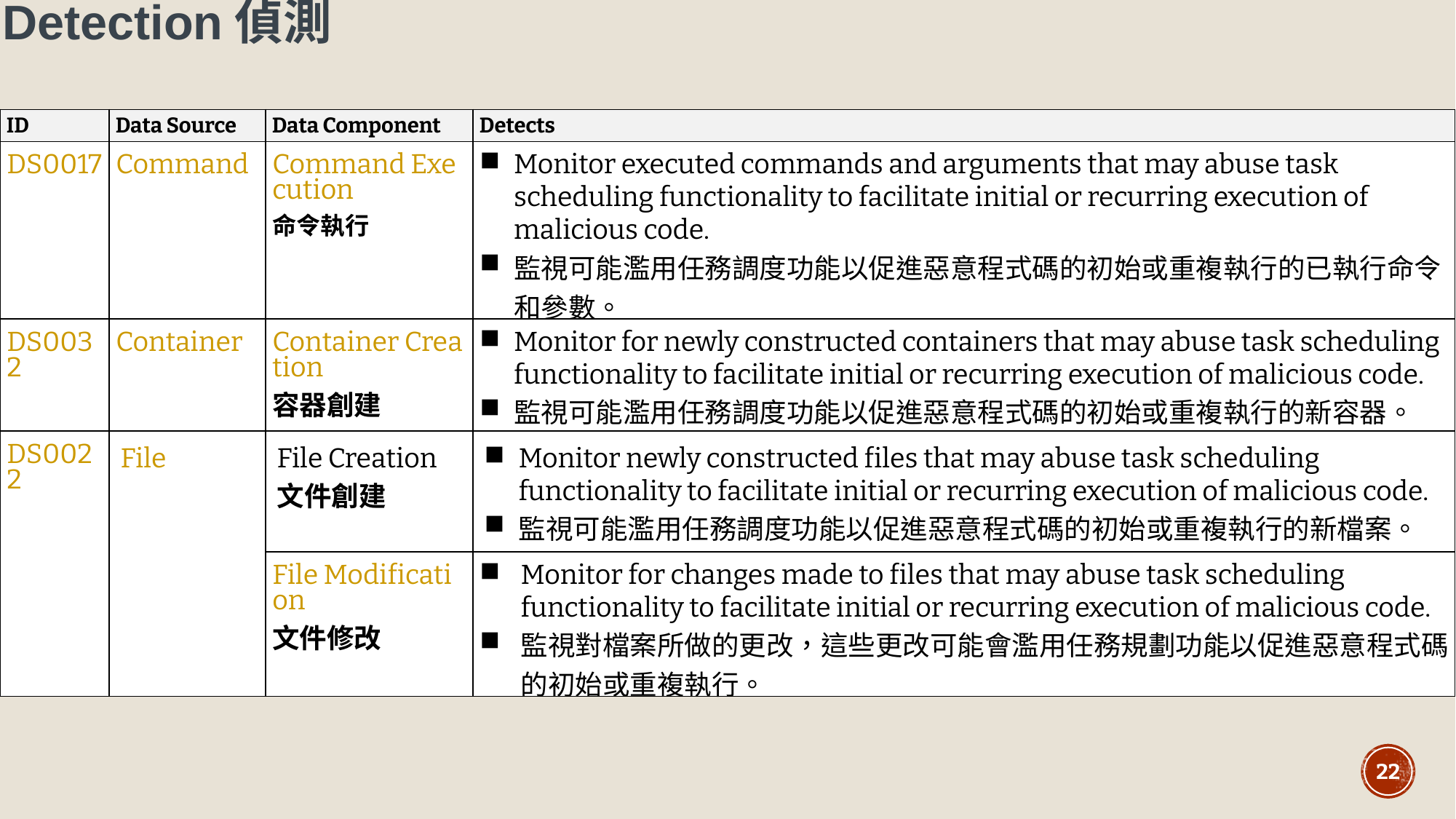

Detection偵測
| ID | Data Source | Data Component | Detects |
| --- | --- | --- | --- |
| DS0017 | Command | Command Execution 命令執行 | Monitor executed commands and arguments that may abuse task scheduling functionality to facilitate initial or recurring execution of malicious code. 監視可能濫用任務調度功能以促進惡意程式碼的初始或重複執行的已執行命令和參數。 |
| DS0032 | Container | Container Creation 容器創建 | Monitor for newly constructed containers that may abuse task scheduling functionality to facilitate initial or recurring execution of malicious code. 監視可能濫用任務調度功能以促進惡意程式碼的初始或重複執行的新容器。 |
| DS0022 | File | File Creation文件創建 | Monitor newly constructed files that may abuse task scheduling functionality to facilitate initial or recurring execution of malicious code. 監視可能濫用任務調度功能以促進惡意程式碼的初始或重複執行的新檔案。 |
|  |  | File Modification 文件修改 | Monitor for changes made to files that may abuse task scheduling functionality to facilitate initial or recurring execution of malicious code. 監視對檔案所做的更改，這些更改可能會濫用任務規劃功能以促進惡意程式碼的初始或重複執行。 |
22